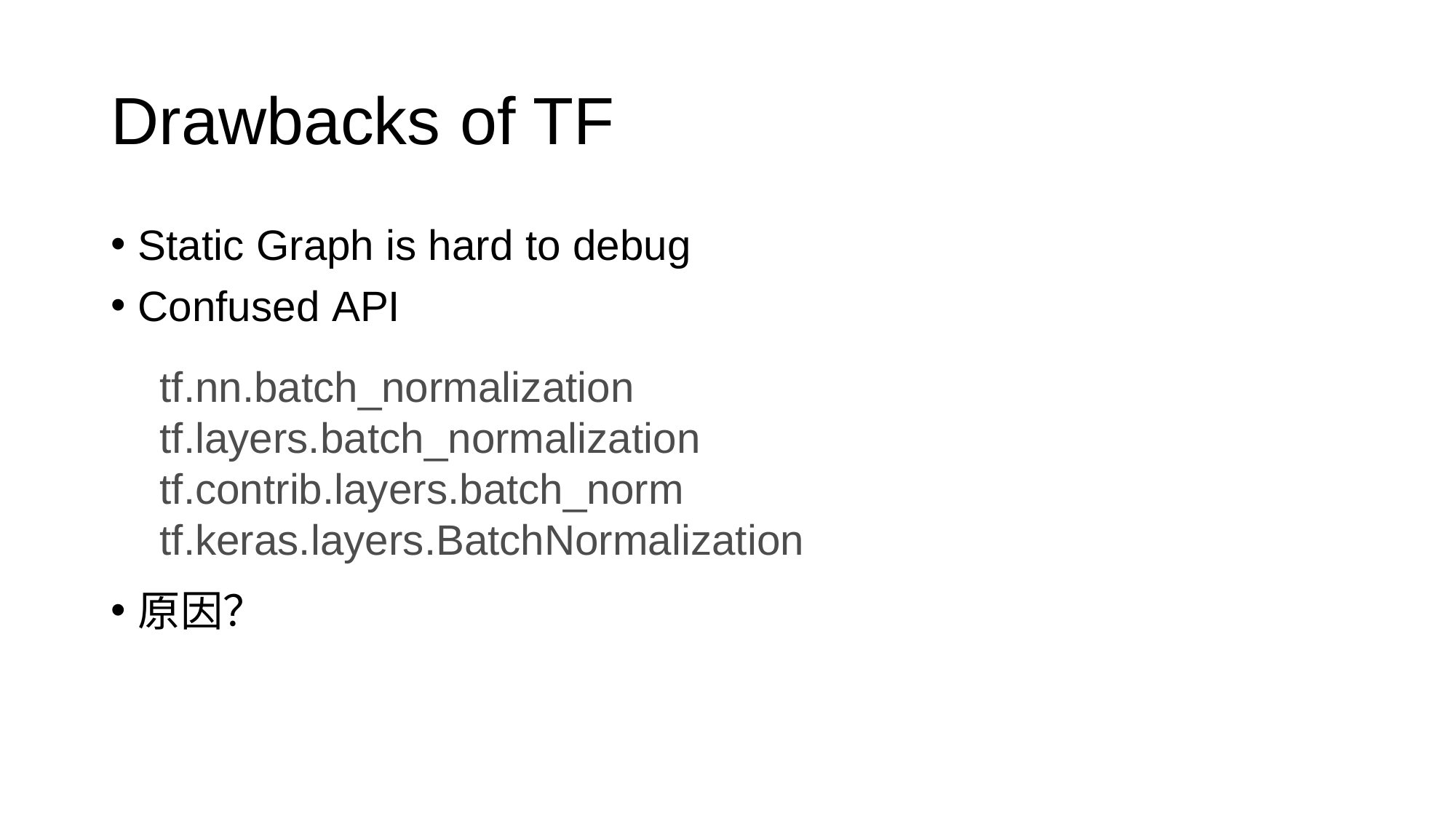

# Drawbacks of TF
Static Graph is hard to debug
Confused API

原因？
tf.nn.batch_normalization
tf.layers.batch_normalization
tf.contrib.layers.batch_norm
tf.keras.layers.BatchNormalization